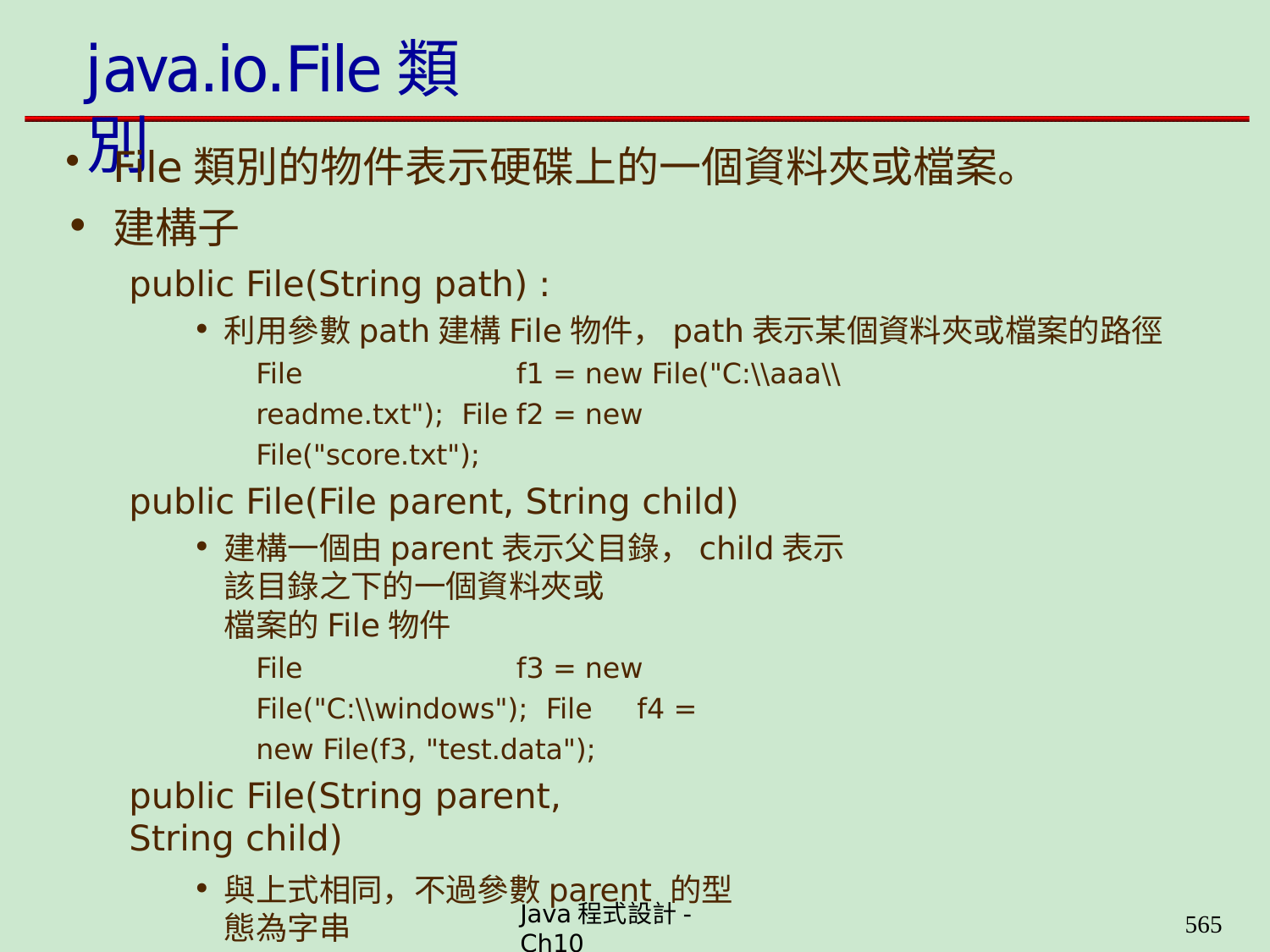

# java.io.File類別
File類別的物件表示硬碟上的一個資料夾或檔案。
建構子
public File(String path) :
利用參數path建構File物件，path表示某個資料夾或檔案的路徑
File	f1 = new File("C:\\aaa\\readme.txt");  File	f2 = new File("score.txt");
public File(File parent, String child)
建構一個由parent表示父目錄，child表示該目錄之下的一個資料夾或
檔案的File物件
File	f3 = new File("C:\\windows");  File	f4 = new File(f3, "test.data");
public File(String parent,	String child)
與上式相同，不過參數parent 的型態為字串
File	f5 = new File("C:\\windows", "test.data");
Java程式設計-Ch10
565